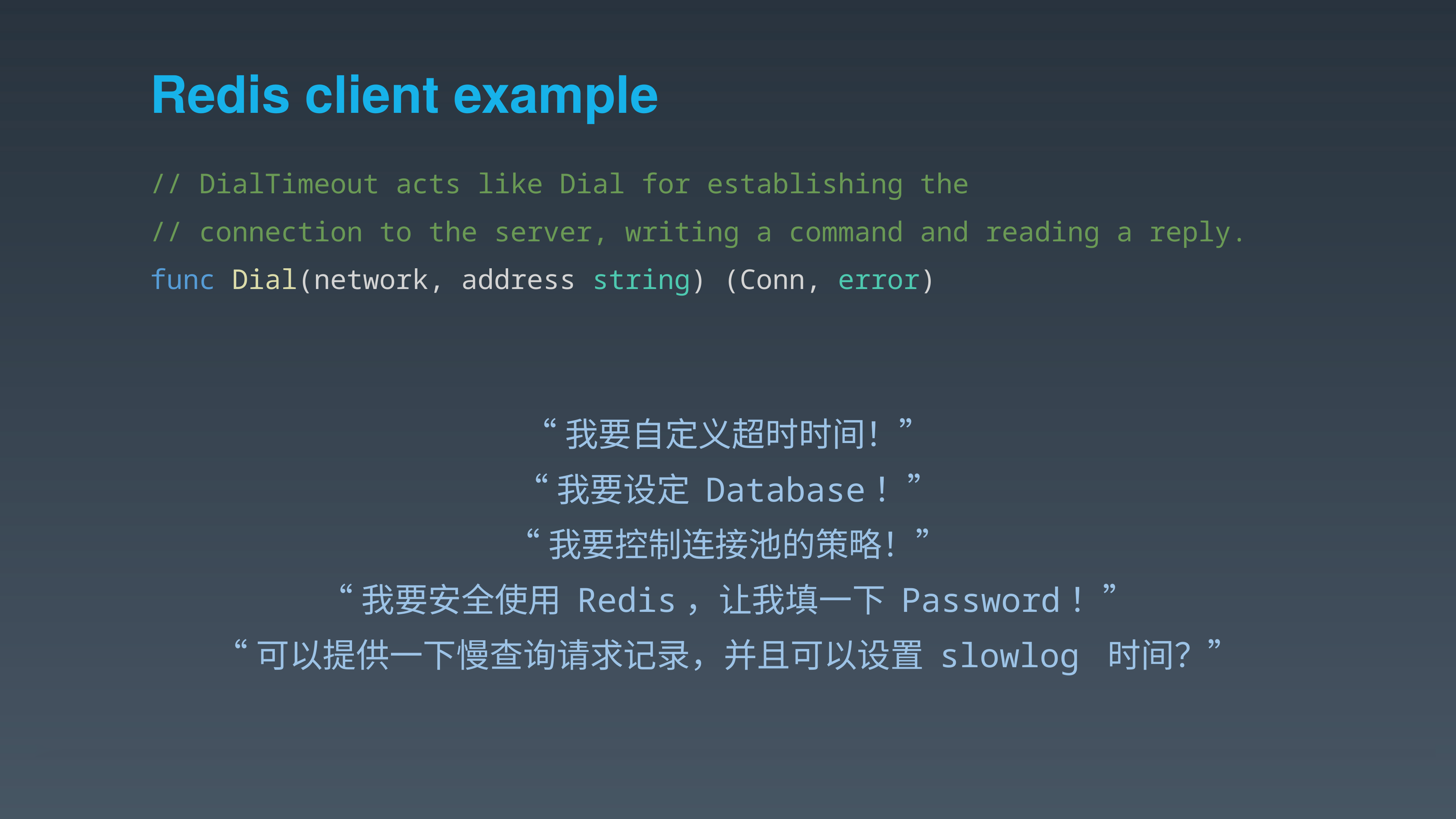

# Redis client example
// DialTimeout acts like Dial for establishing the
// connection to the server, writing a command and reading a reply.
func Dial(network, address string) (Conn, error)

“我要自定义超时时间！”
“我要设定 Database！”
“我要控制连接池的策略！”
“我要安全使用 Redis，让我填一下 Password！”
“可以提供一下慢查询请求记录，并且可以设置 slowlog 时间？”